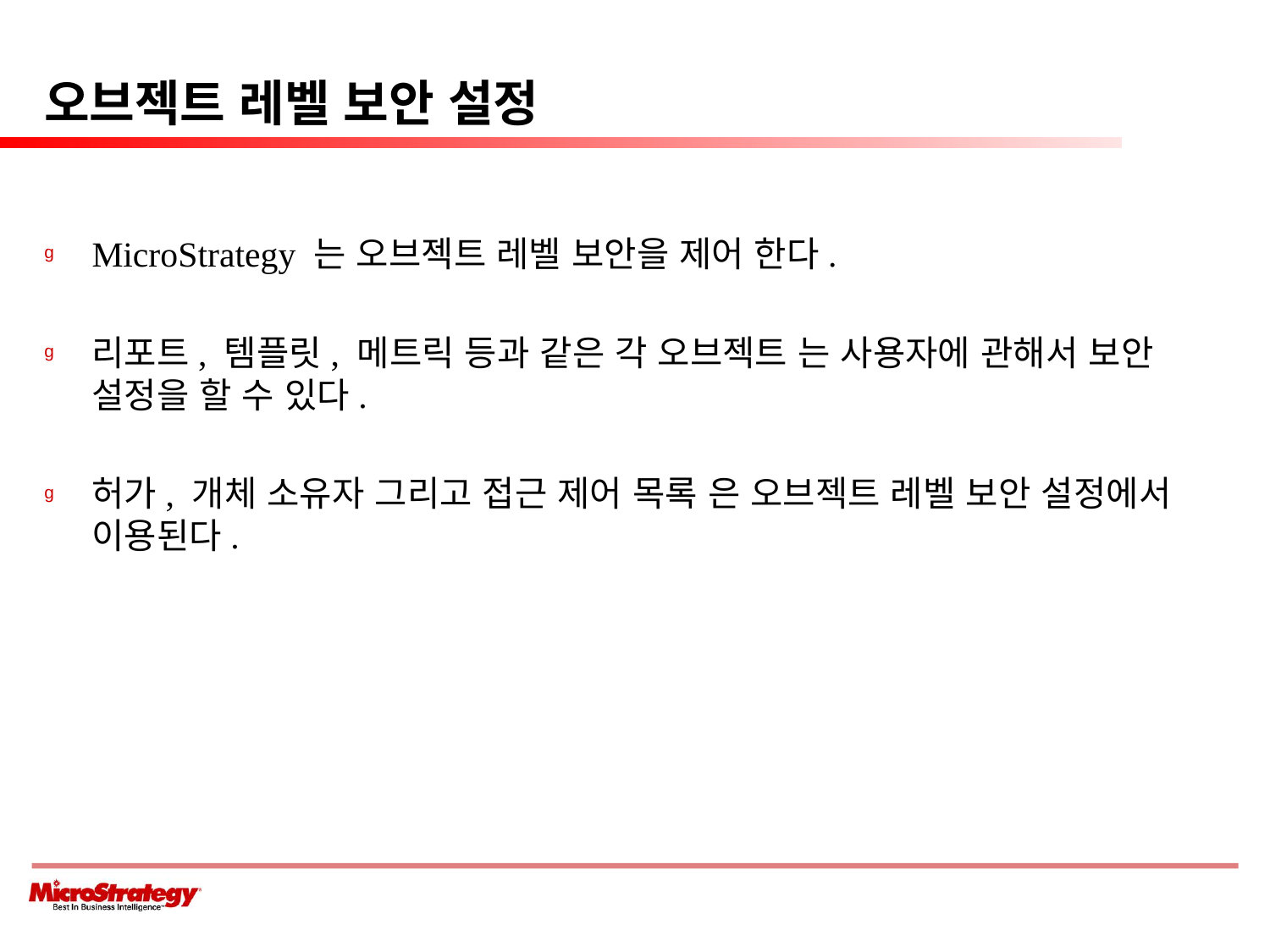

# 오브젝트 레벨 보안 설정

MicroStrategy 는 오브젝트 레벨 보안을 제어 한다.

리포트, 템플릿, 메트릭 등과 같은 각 오브젝트 는 사용자에 관해서 보안 설정을 할 수 있다.

허가, 개체 소유자 그리고 접근 제어 목록 은 오브젝트 레벨 보안 설정에서 이용된다.